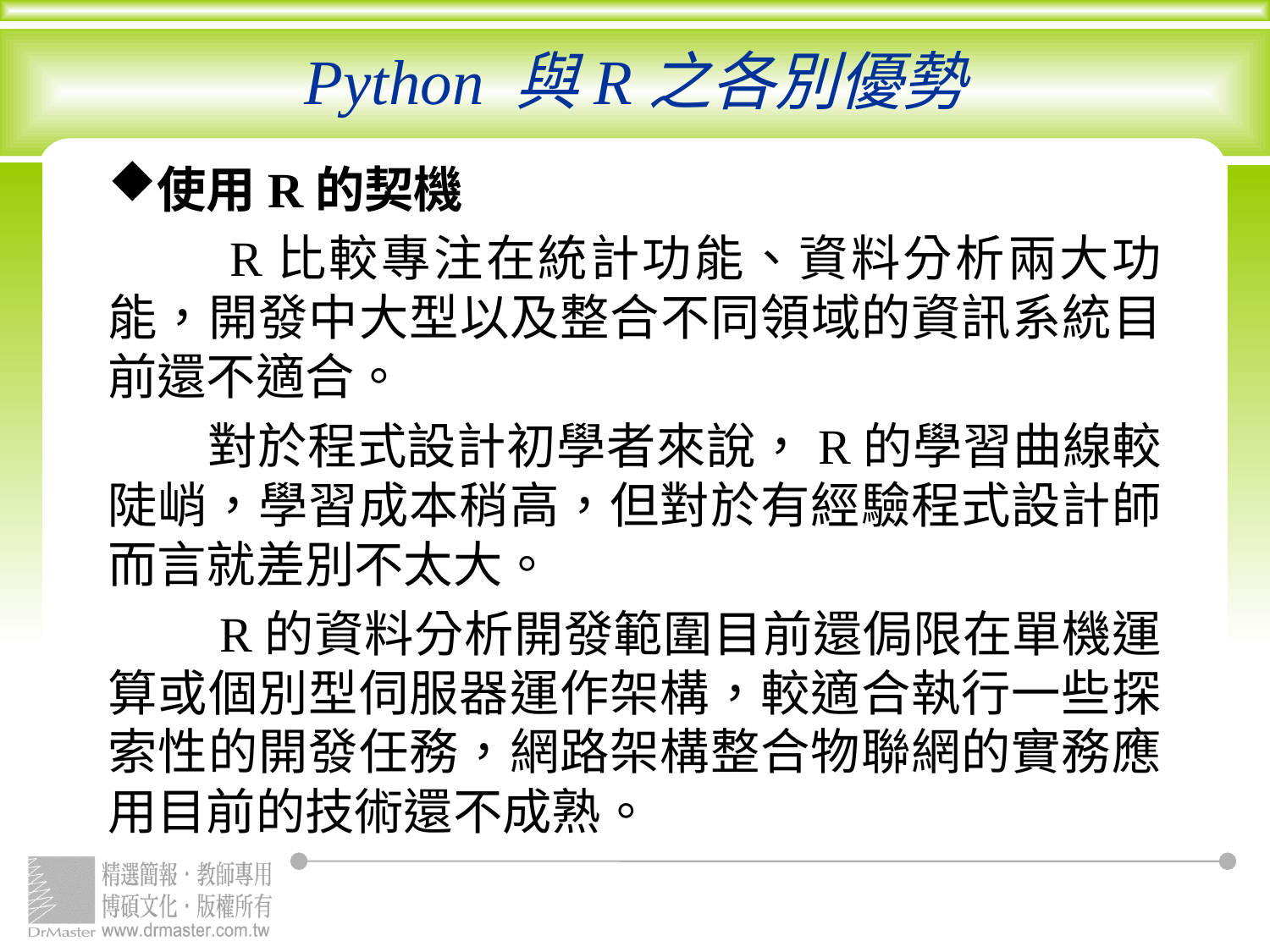

# Python 與R之各別優勢
使用R的契機
        R比較專注在統計功能、資料分析兩大功能，開發中大型以及整合不同領域的資訊系統目前還不適合。
　　對於程式設計初學者來說，R的學習曲線較陡峭，學習成本稍高，但對於有經驗程式設計師而言就差別不太大。
　　R的資料分析開發範圍目前還侷限在單機運算或個別型伺服器運作架構，較適合執行一些探索性的開發任務，網路架構整合物聯網的實務應用目前的技術還不成熟。